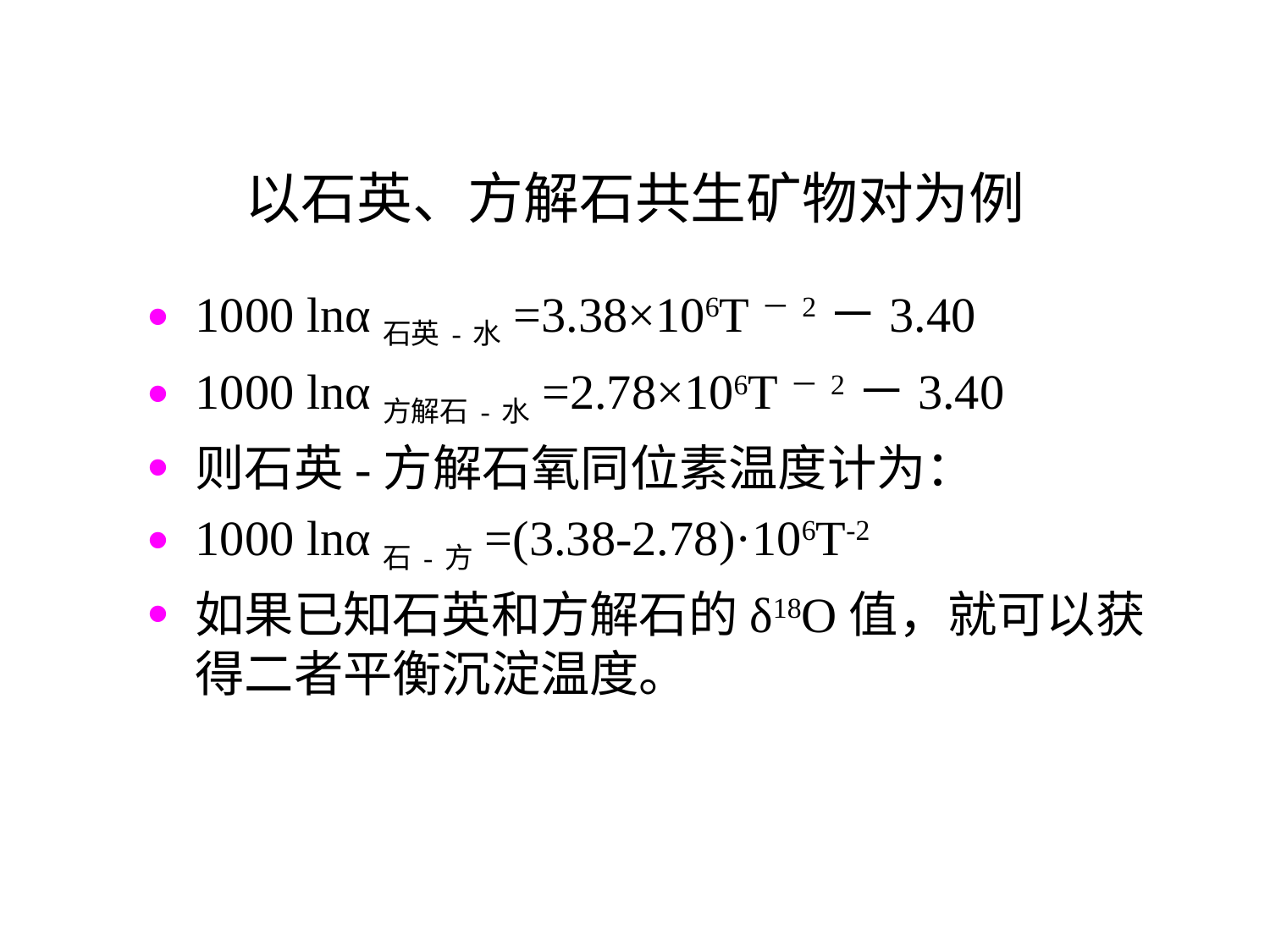

# 以石英、方解石共生矿物对为例
1000 lnα石英-水=3.38×106T－2－3.40
1000 lnα方解石-水=2.78×106T－2－3.40
则石英-方解石氧同位素温度计为：
1000 lnα石-方=(3.38-2.78)·106T-2
如果已知石英和方解石的δ18O值，就可以获得二者平衡沉淀温度。